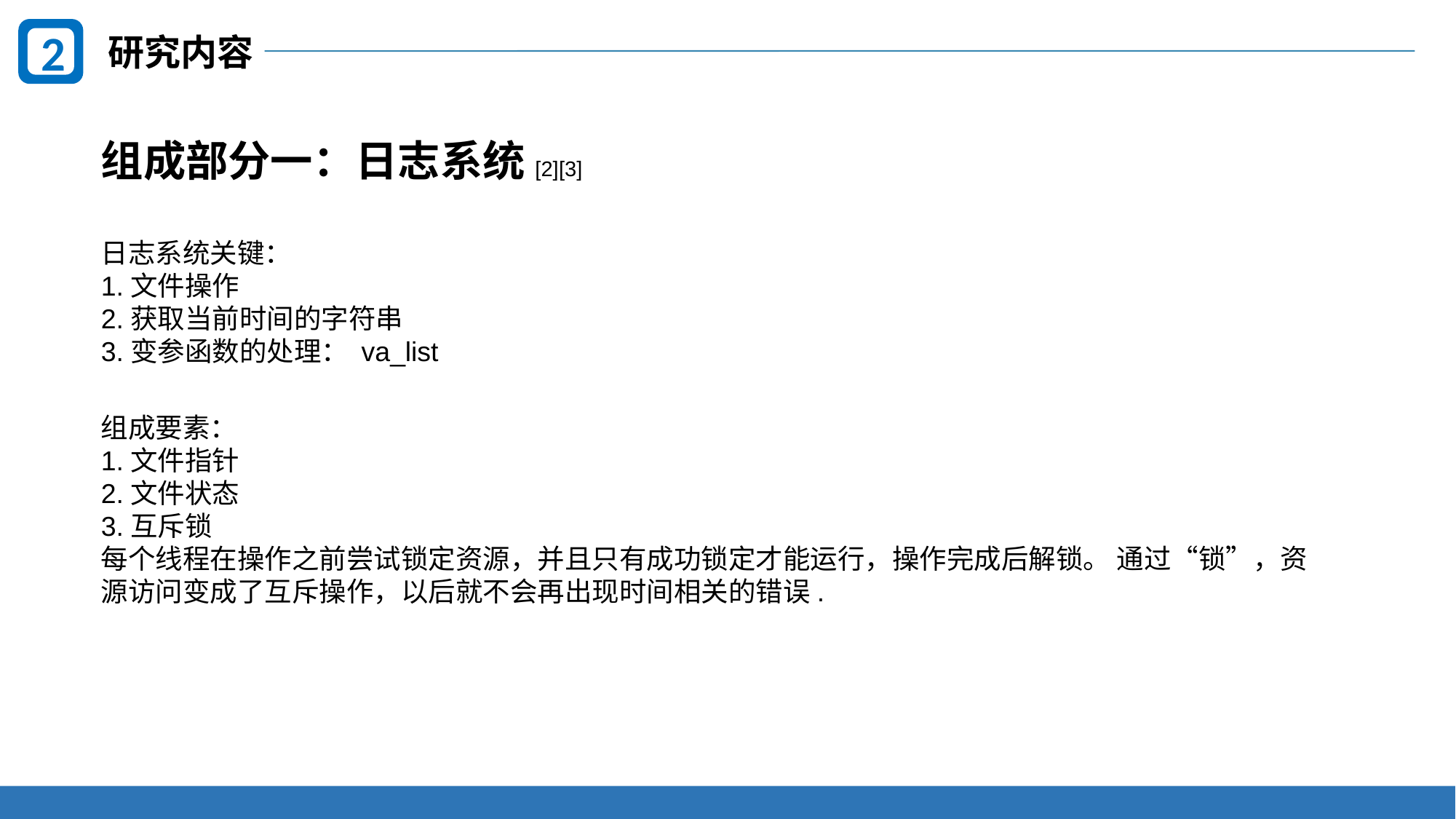

2
研究内容
组成部分一：日志系统[2][3]

日志系统关键：
1.文件操作
2.获取当前时间的字符串
3.变参函数的处理： va_list

组成要素：
1.文件指针
2.文件状态
3.互斥锁
每个线程在操作之前尝试锁定资源，并且只有成功锁定才能运行，操作完成后解锁。 通过“锁”，资源访问变成了互斥操作，以后就不会再出现时间相关的错误.